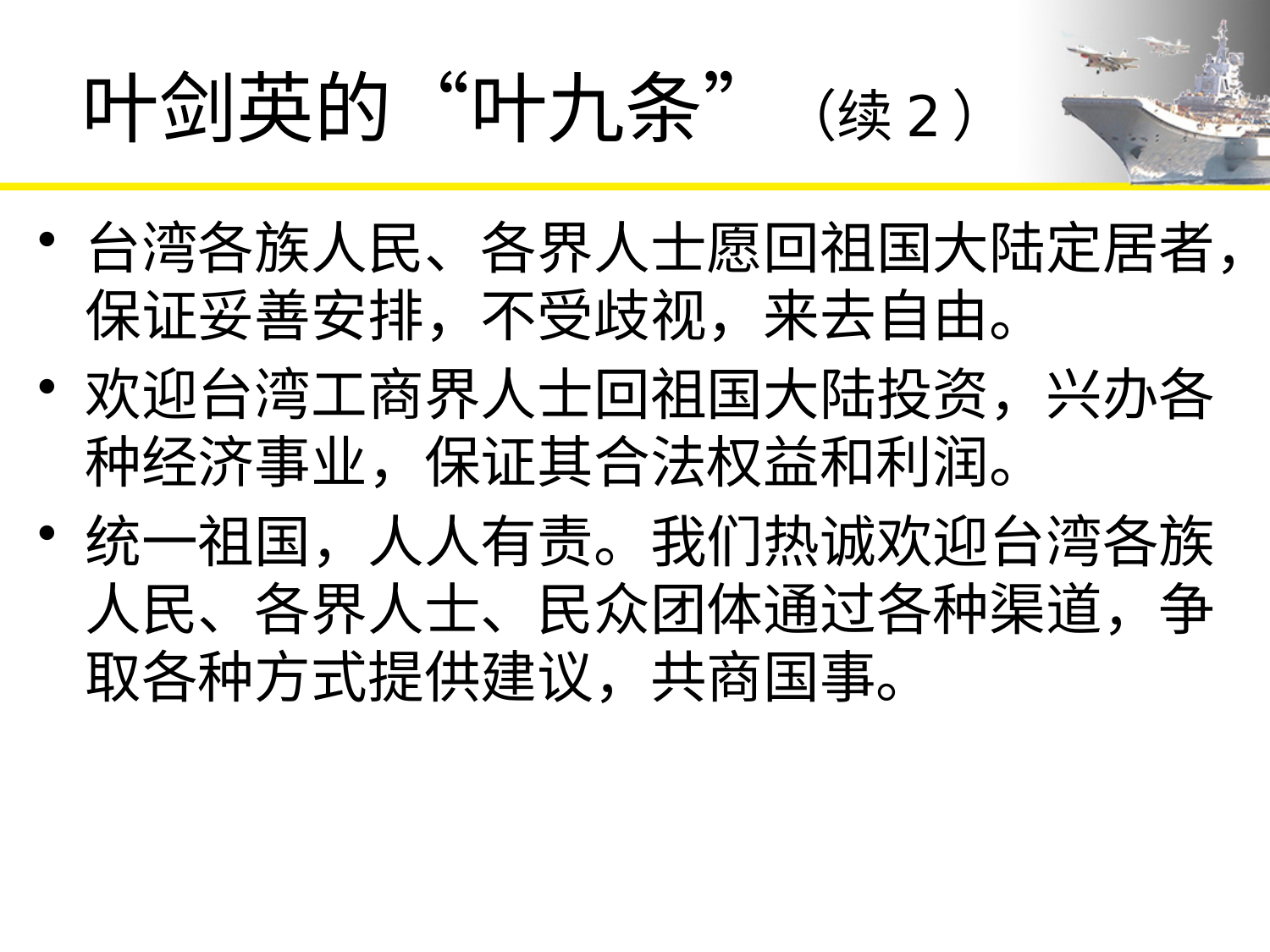

# 叶剑英的“叶九条”（续2）
台湾各族人民、各界人士愿回祖国大陆定居者，保证妥善安排，不受歧视，来去自由。
欢迎台湾工商界人士回祖国大陆投资，兴办各种经济事业，保证其合法权益和利润。
统一祖国，人人有责。我们热诚欢迎台湾各族人民、各界人士、民众团体通过各种渠道，争取各种方式提供建议，共商国事。